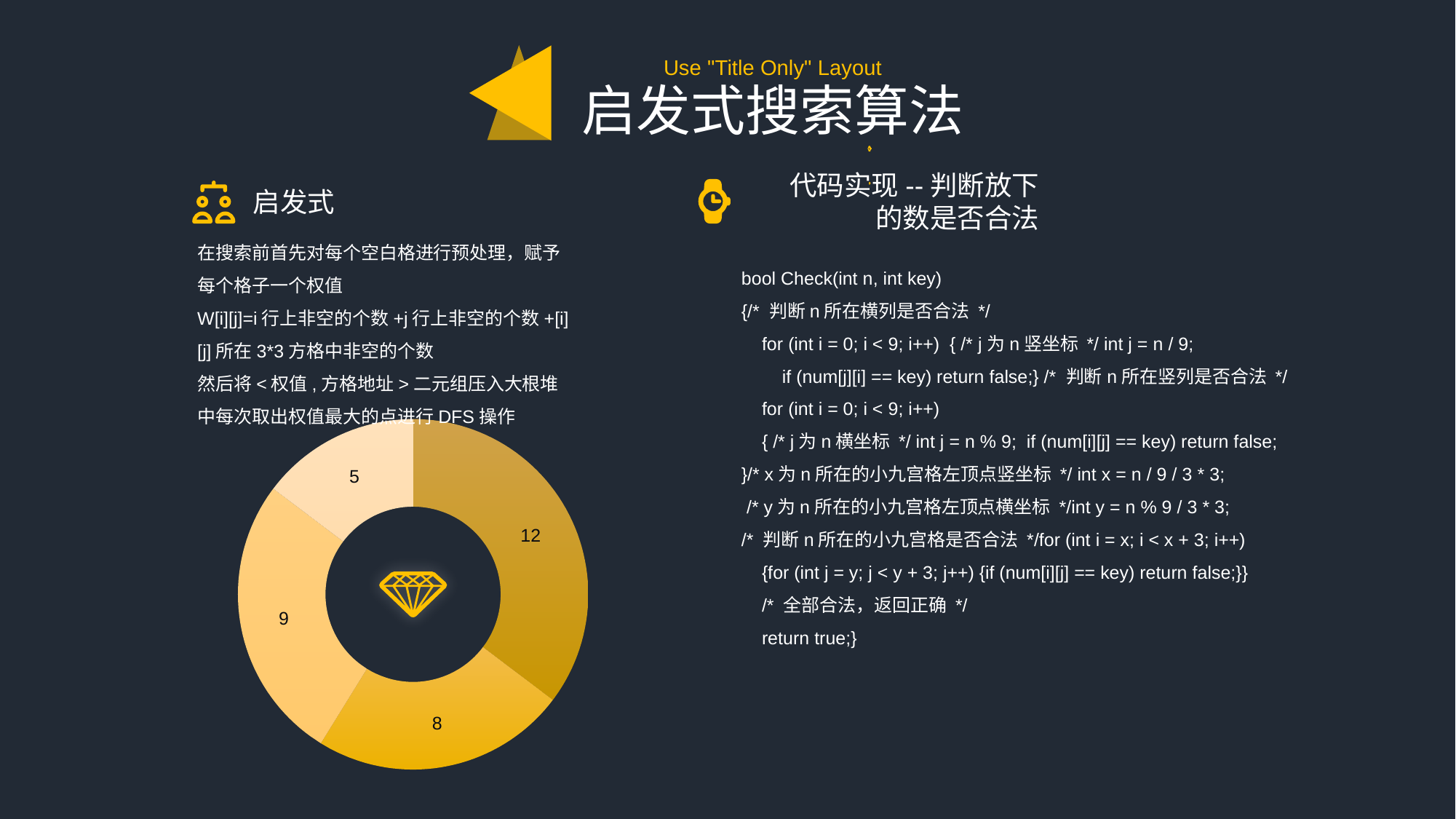

Use "Title Only" Layout
启发式搜索算法

代码实现--判断放下的数是否合法

启发式

在搜索前首先对每个空白格进行预处理，赋予每个格子一个权值
W[i][j]=i行上非空的个数+j行上非空的个数+[i][j]所在3*3方格中非空的个数
然后将<权值,方格地址>二元组压入大根堆中每次取出权值最大的点进行DFS操作
bool Check(int n, int key)
{/* 判断n所在横列是否合法 */
    for (int i = 0; i < 9; i++)  { /* j为n竖坐标 */ int j = n / 9;
        if (num[j][i] == key) return false;} /* 判断n所在竖列是否合法 */
    for (int i = 0; i < 9; i++)
    { /* j为n横坐标 */ int j = n % 9;  if (num[i][j] == key) return false;
}/* x为n所在的小九宫格左顶点竖坐标 */ int x = n / 9 / 3 * 3;
 /* y为n所在的小九宫格左顶点横坐标 */int y = n % 9 / 3 * 3;
/* 判断n所在的小九宫格是否合法 */for (int i = x; i < x + 3; i++)
    {for (int j = y; j < y + 3; j++) {if (num[i][j] == key) return false;}}
    /* 全部合法，返回正确 */
    return true;}

### Chart

| Category | Sales |
|---|---|
| 1st Qtr | 12.0 |
| 2nd Qtr | 8.0 |